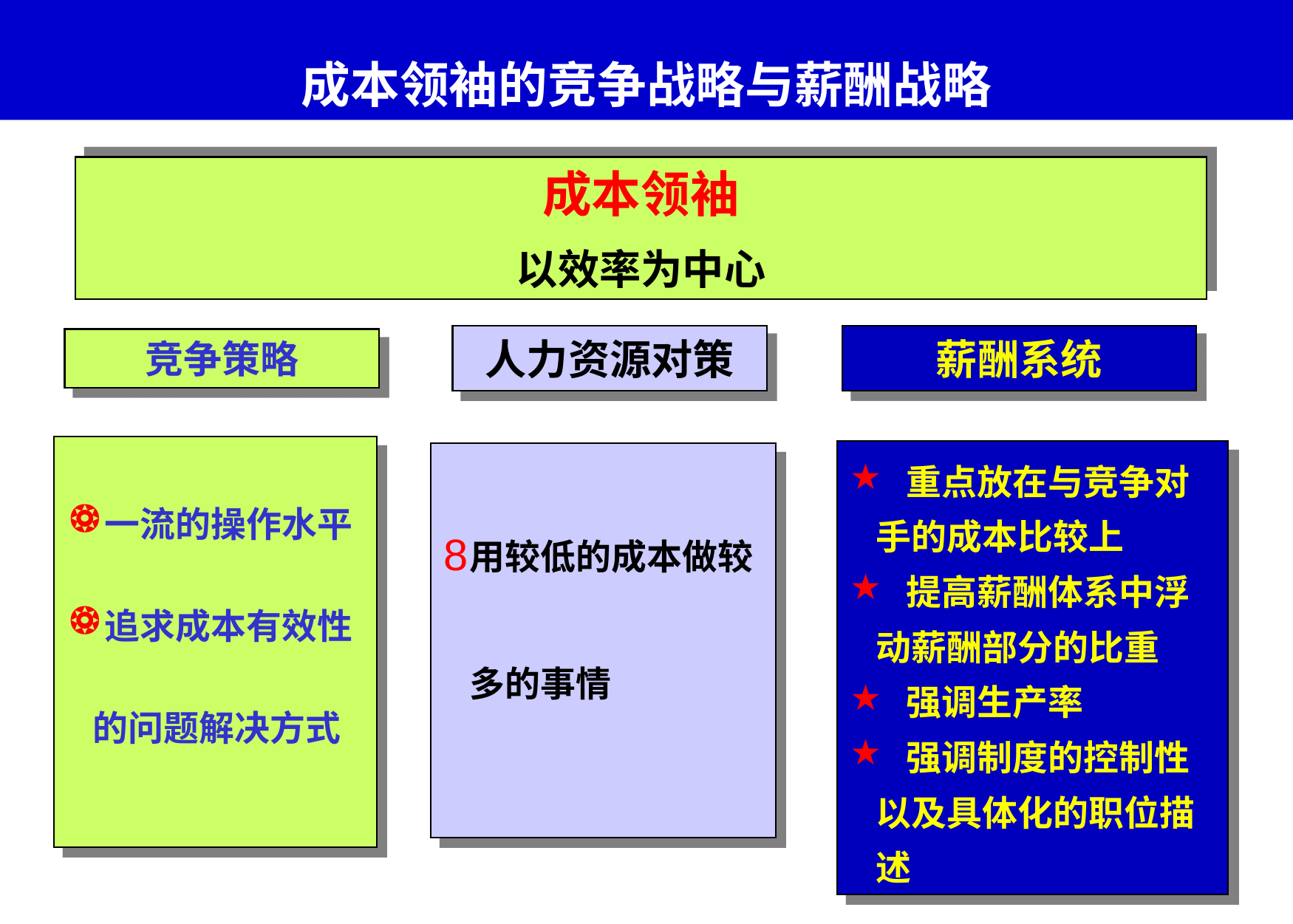

# 成本领袖的竞争战略与薪酬战略
成本领袖
以效率为中心

人力资源对策
薪酬系统
竞争策略
一流的操作水平
追求成本有效性的问题解决方式

  重点放在与竞争对手的成本比较上
  提高薪酬体系中浮动薪酬部分的比重
  强调生产率
  强调制度的控制性以及具体化的职位描述
用较低的成本做较多的事情